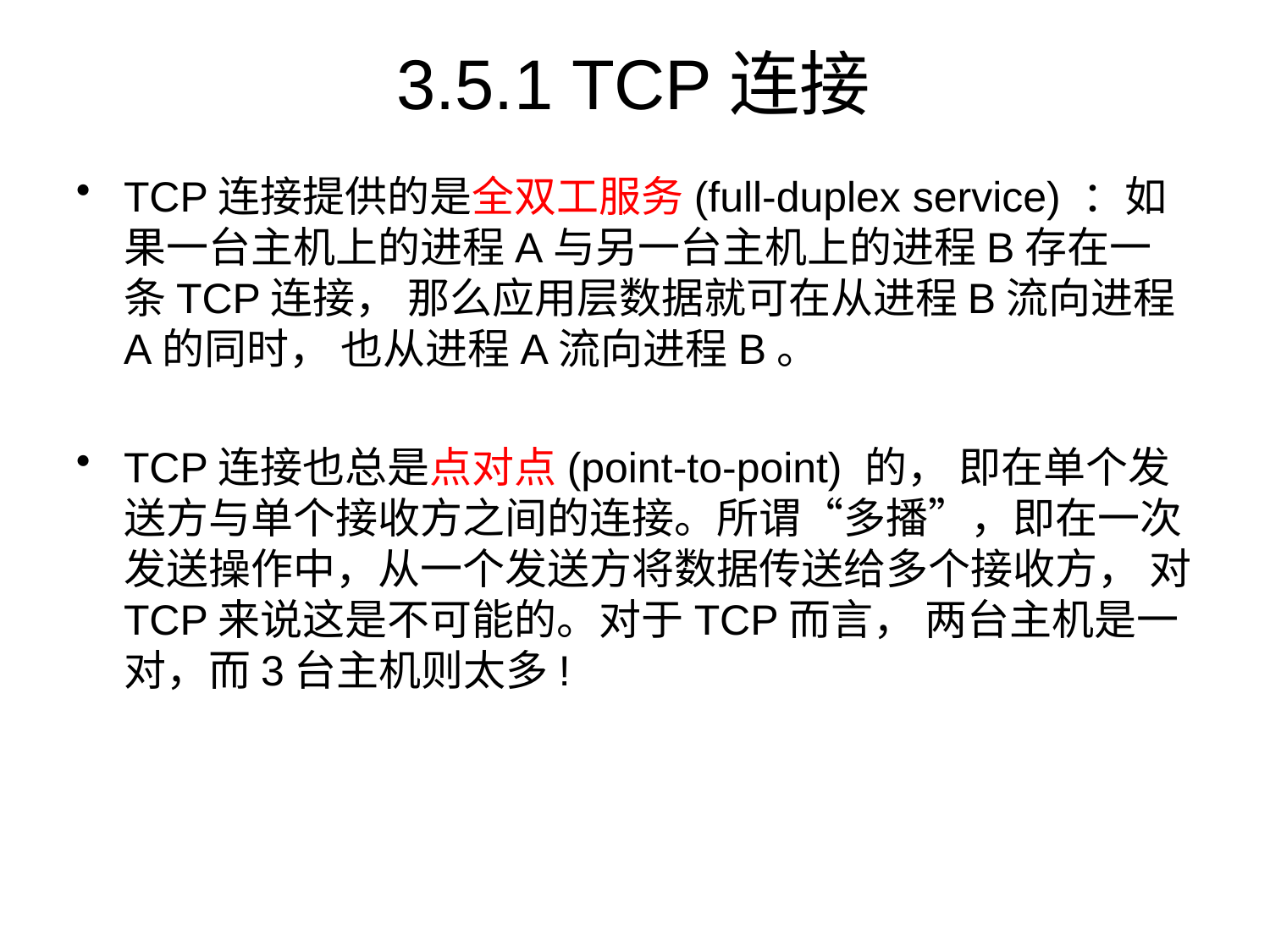

# 3.5.1 TCP连接
TCP连接提供的是全双工服务(full-duplex service) ：如果一台主机上的进程A与另一台主机上的进程B存在一条TCP连接， 那么应用层数据就可在从进程B流向进程A的同时， 也从进程A流向进程B。

TCP连接也总是点对点(point-to-point) 的， 即在单个发送方与单个接收方之间的连接。所谓“多播”，即在一次发送操作中，从一个发送方将数据传送给多个接收方， 对TCP来说这是不可能的。对于TCP而言， 两台主机是一对，而3台主机则太多!